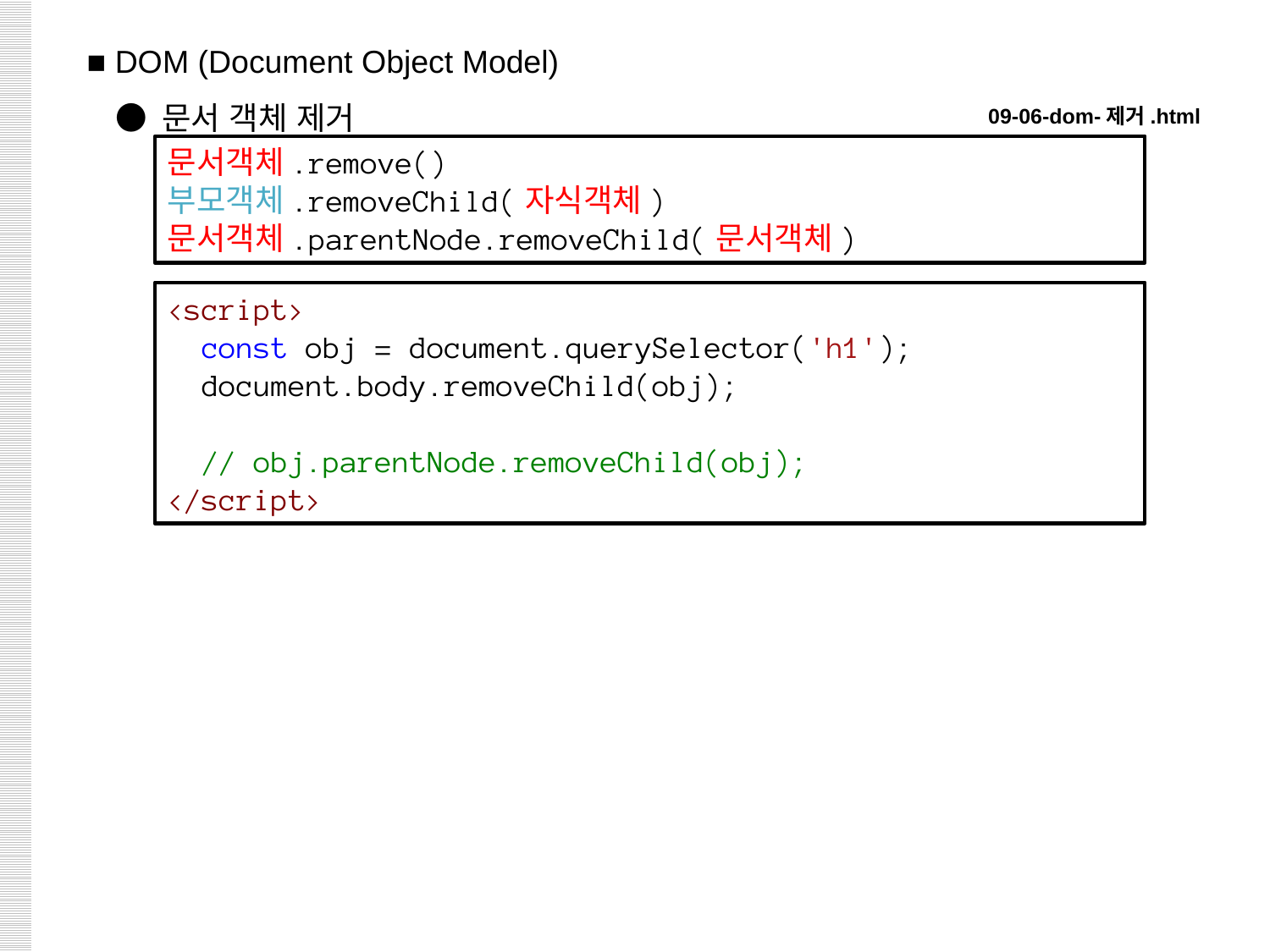

■ DOM (Document Object Model)
    ● 문서 객체 제거
09-06-dom-제거.html
문서객체.remove()
부모객체.removeChild(자식객체)
문서객체.parentNode.removeChild(문서객체)
<script>
  const obj = document.querySelector('h1');
  document.body.removeChild(obj);
  // obj.parentNode.removeChild(obj);
</script>